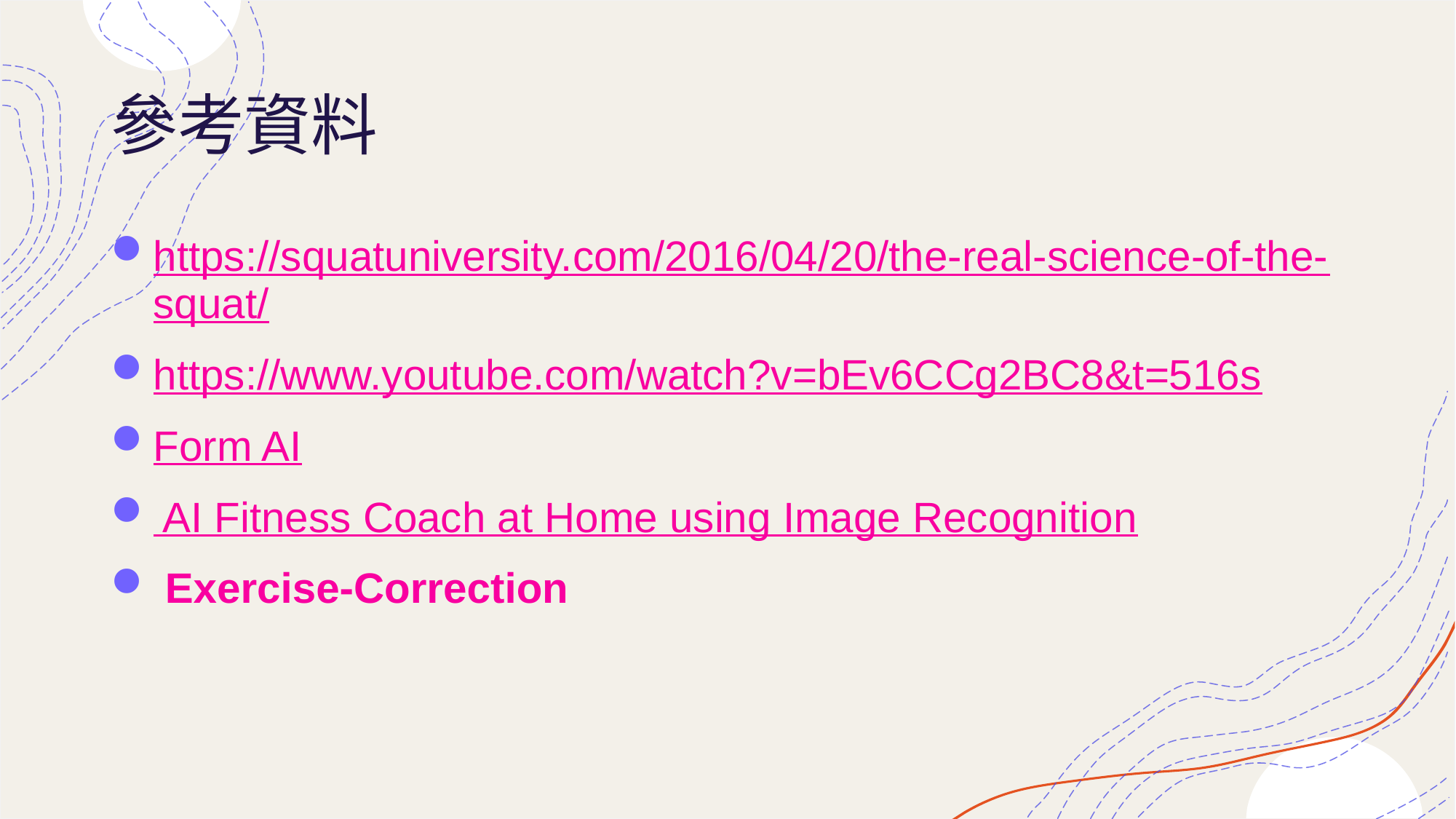

# 參考資料
https://squatuniversity.com/2016/04/20/the-real-science-of-the-squat/
https://www.youtube.com/watch?v=bEv6CCg2BC8&t=516s
Form AI
 AI Fitness Coach at Home using Image Recognition
 Exercise-Correction